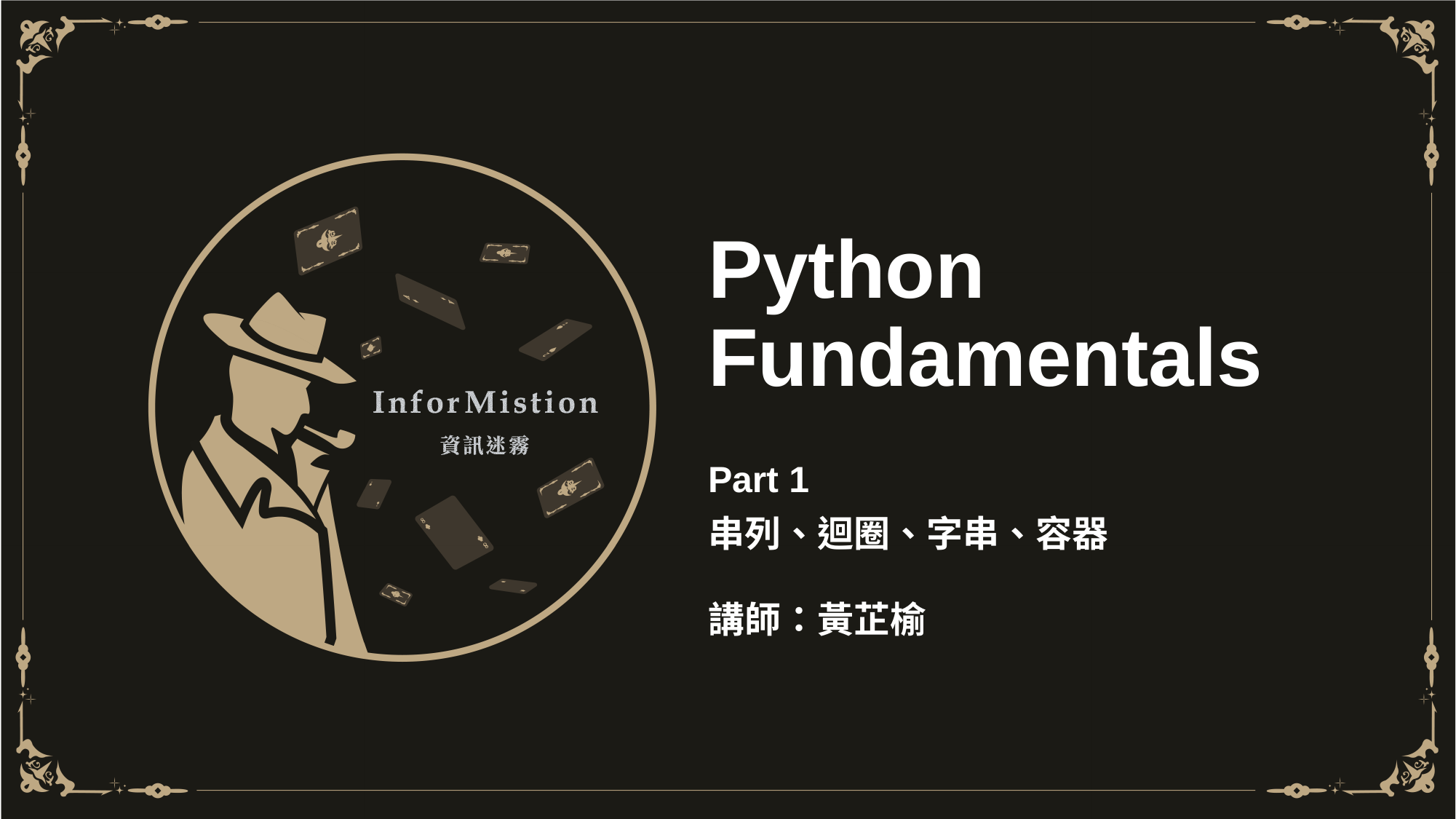

# Python Fundamentals
Part 1
串列、迴圈、字串、容器

講師：黃芷榆